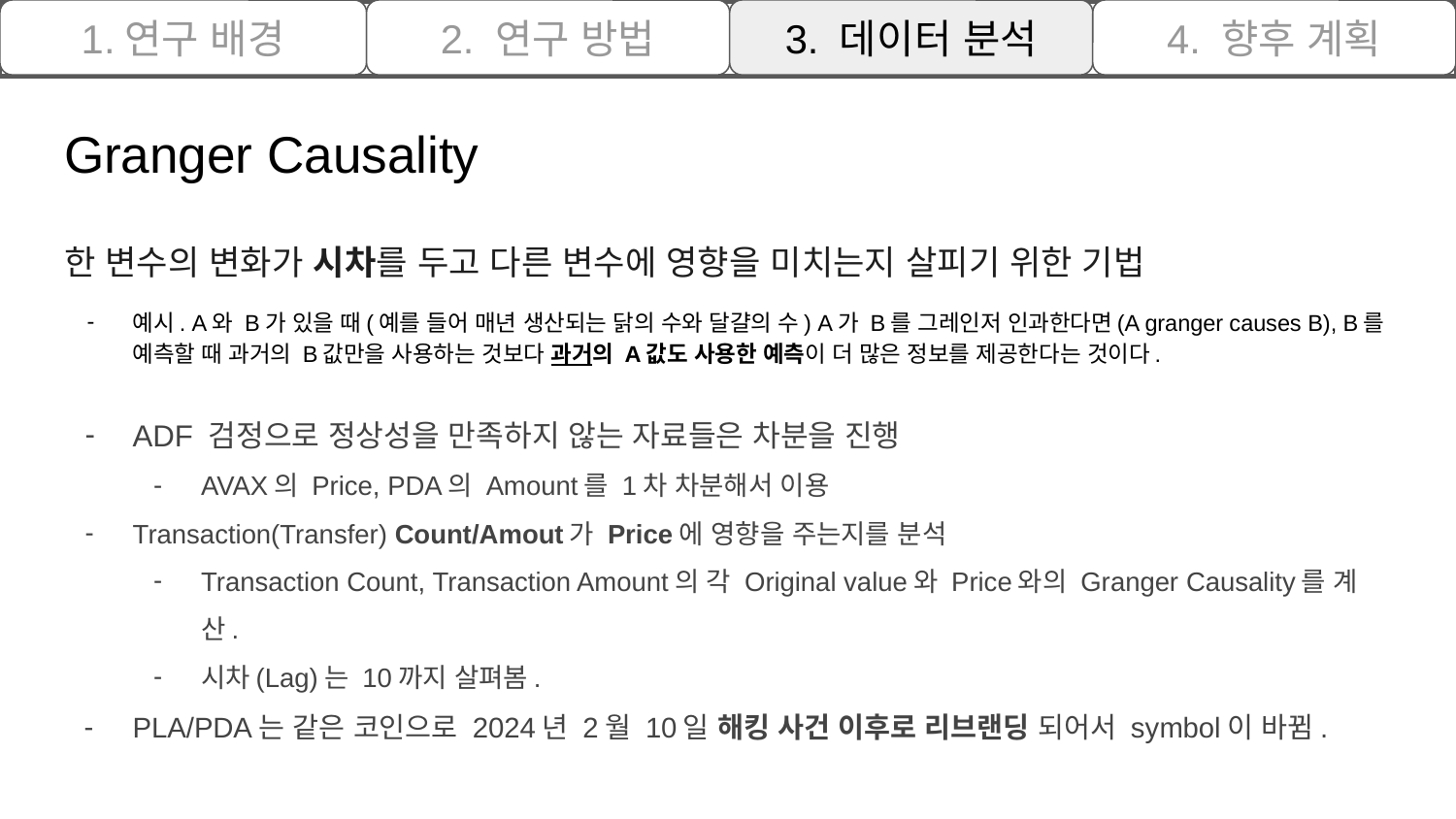

1.연구 배경
2. 연구 방법
3. 데이터 분석
4. 향후 계획

# Granger Causality
한 변수의 변화가 시차를 두고 다른 변수에 영향을 미치는지 살피기 위한 기법
예시. A와 B가 있을 때(예를 들어 매년 생산되는 닭의 수와 달걀의 수) A가 B를 그레인저 인과한다면(A granger causes B), B를 예측할 때 과거의 B값만을 사용하는 것보다 과거의 A값도 사용한 예측이 더 많은 정보를 제공한다는 것이다.
ADF 검정으로 정상성을 만족하지 않는 자료들은 차분을 진행
AVAX의 Price, PDA의 Amount를 1차 차분해서 이용
Transaction(Transfer) Count/Amout가 Price에 영향을 주는지를 분석
Transaction Count, Transaction Amount의 각 Original value와 Price와의 Granger Causality를 계산.
시차(Lag)는 10까지 살펴봄.
PLA/PDA는 같은 코인으로 2024년 2월 10일 해킹 사건 이후로 리브랜딩 되어서 symbol이 바뀜.